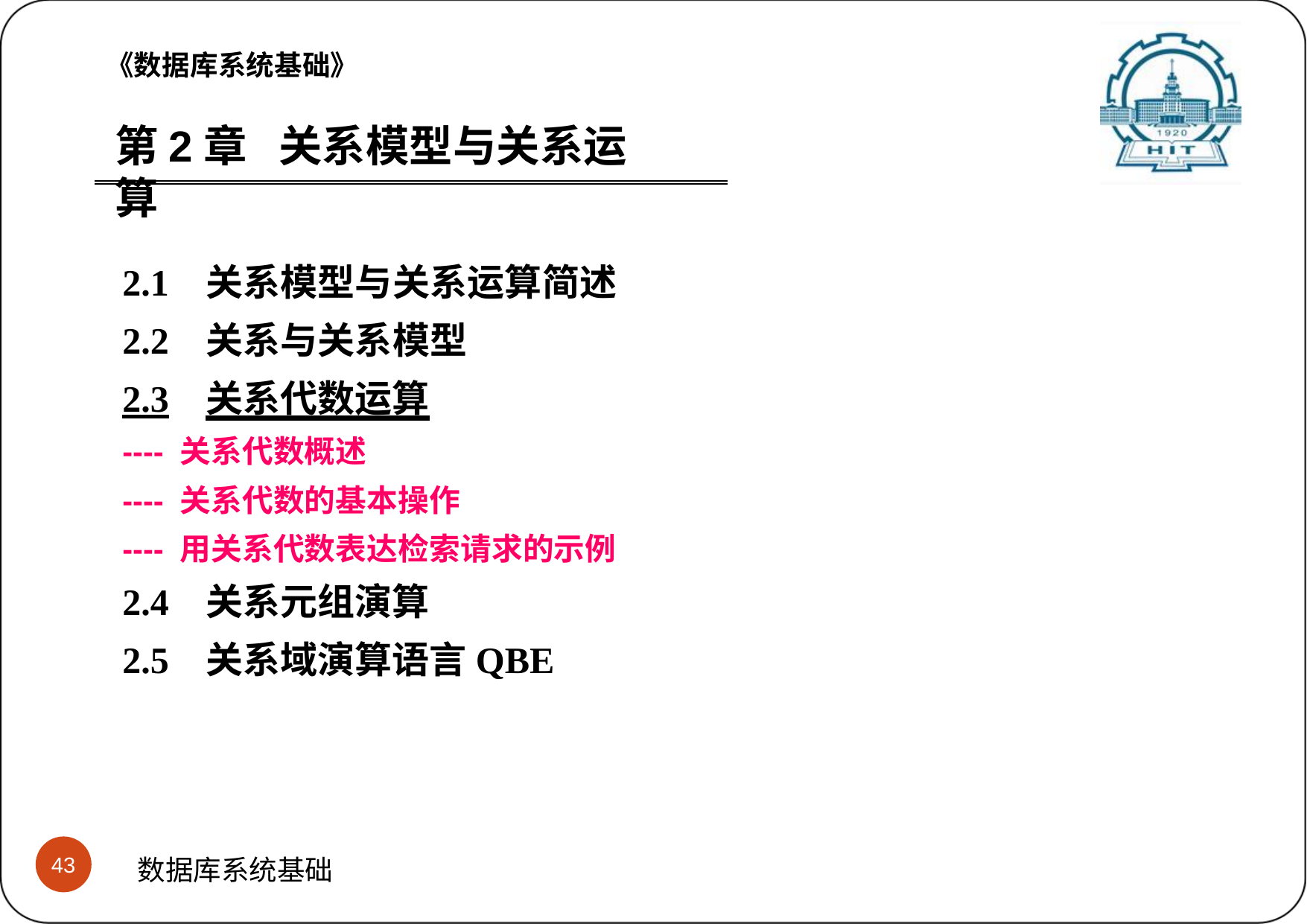

《数据库系统基础》

第2章	关系模型与关系运算
2.1	关系模型与关系运算简述
2.2	关系与关系模型
2.3	关系代数运算
---- 关系代数概述
---- 关系代数的基本操作
---- 用关系代数表达检索请求的示例
2.4	关系元组演算
2.5	关系域演算语言QBE